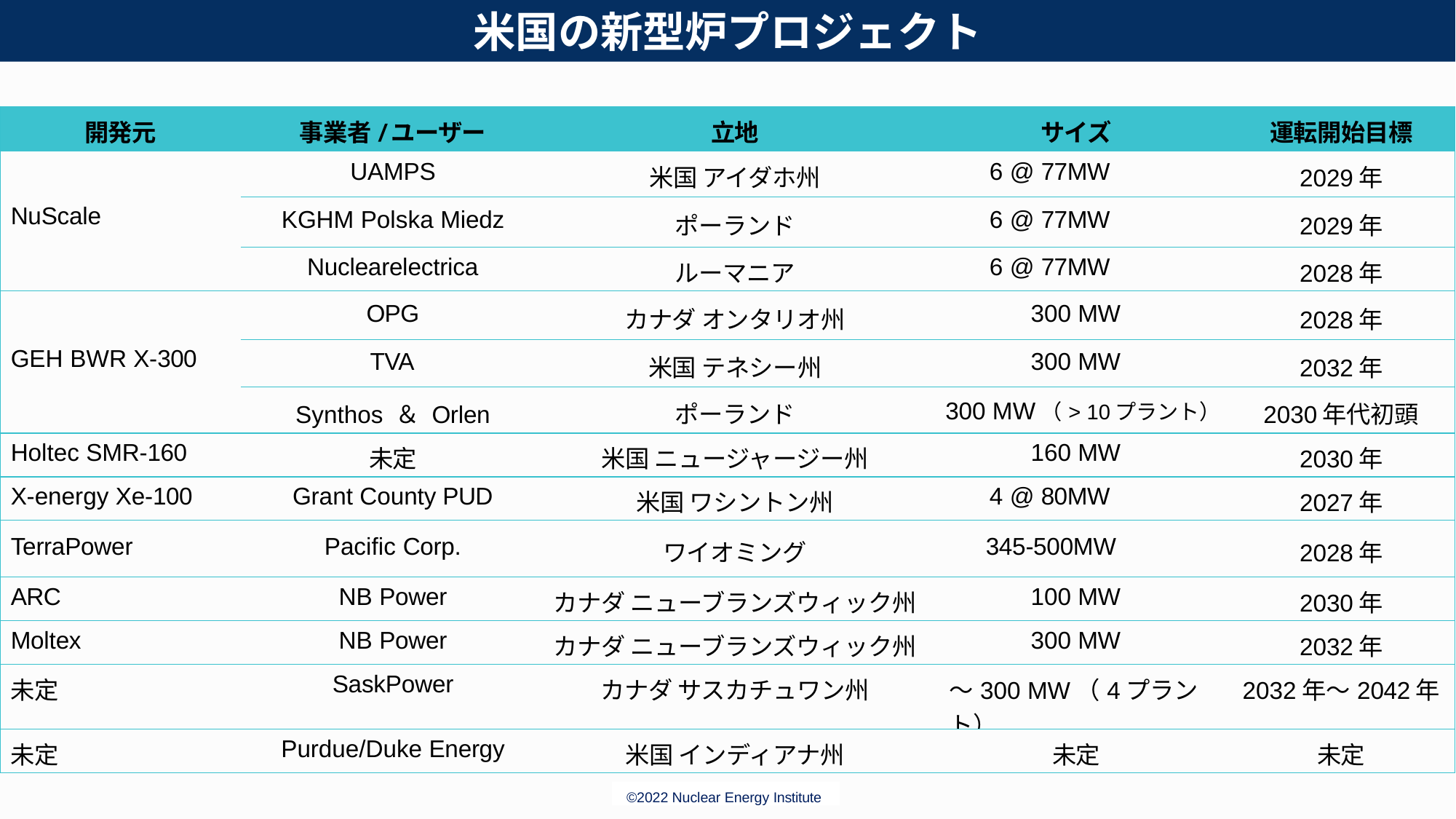

米国の新型炉プロジェクト
| 開発元 | 事業者/ユーザー | 立地 | サイズ | 運転開始目標 |
| --- | --- | --- | --- | --- |
| NuScale | UAMPS | 米国 アイダホ州 | 6 @ 77MW | 2029年 |
|  | KGHM Polska Miedz | ポーランド | 6 @ 77MW | 2029年 |
|  | Nuclearelectrica | ルーマニア | 6 @ 77MW | 2028年 |
| GEH BWR X-300 | OPG | カナダ オンタリオ州 | 300 MW | 2028年 |
|  | TVA | 米国 テネシー州 | 300 MW | 2032年 |
|  | Synthos ＆ Orlen | ポーランド | 300 MW（> 10プラント） | 2030年代初頭 |
| Holtec SMR-160 | 未定 | 米国 ニュージャージー州 | 160 MW | 2030年 |
| X-energy Xe-100 | Grant County PUD | 米国 ワシントン州 | 4 @ 80MW | 2027年 |
| TerraPower | Pacific Corp. | ワイオミング | 345-500MW | 2028年 |
| ARC | NB Power | カナダ ニューブランズウィック州 | 100 MW | 2030年 |
| Moltex | NB Power | カナダ ニューブランズウィック州 | 300 MW | 2032年 |
| 未定 | SaskPower | カナダ サスカチュワン州 | 〜300 MW（4プラント） | 2032年〜2042年 |
| 未定 | Purdue/Duke Energy | 米国 インディアナ州 | 未定 | 未定 |
©2022 Nuclear Energy Institute